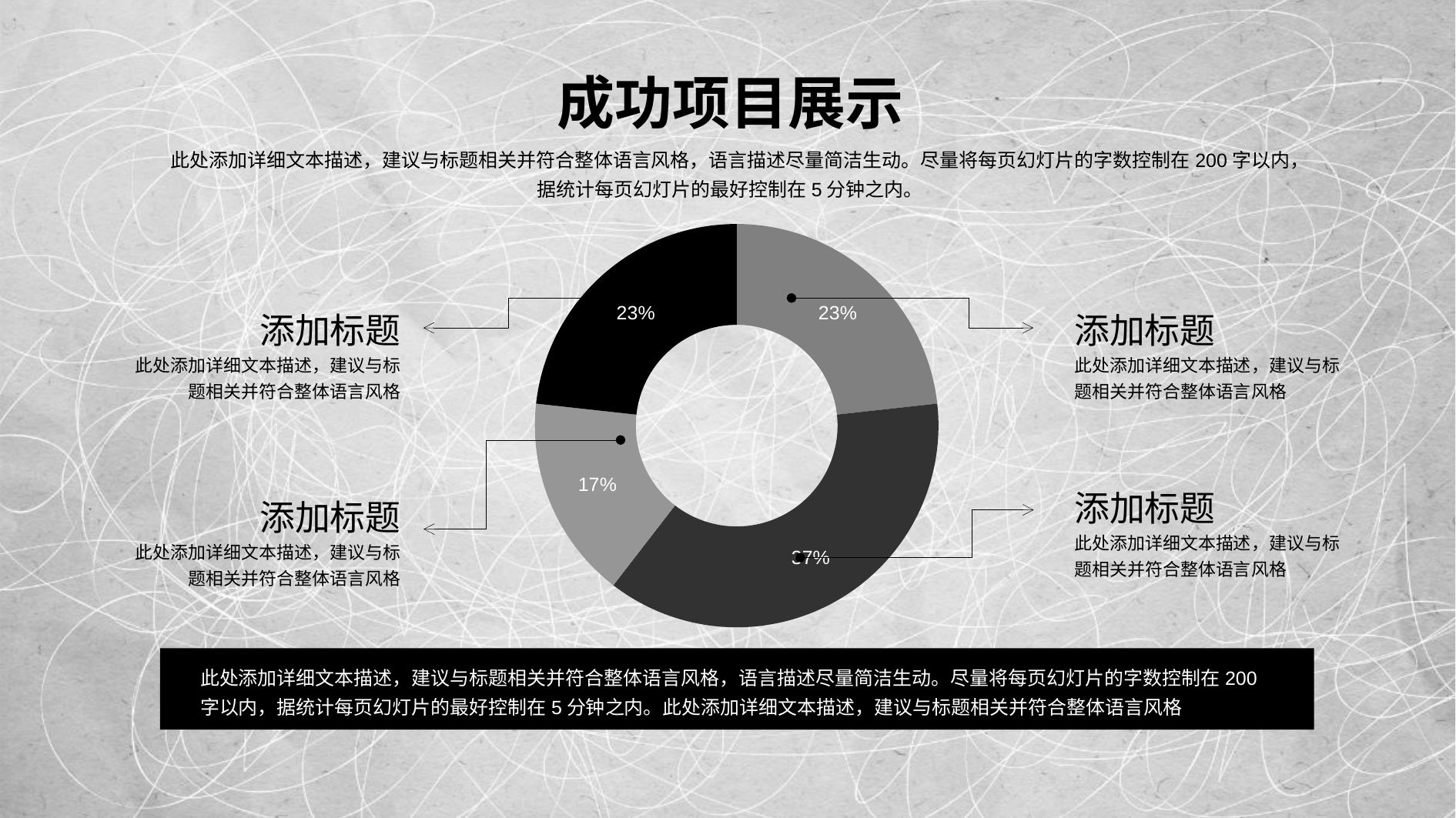

成功项目展示
此处添加详细文本描述，建议与标题相关并符合整体语言风格，语言描述尽量简洁生动。尽量将每页幻灯片的字数控制在200字以内，
据统计每页幻灯片的最好控制在5分钟之内。

### Chart

| Category | 列1 |
|---|---|
|  | 2.0 |
|  | 3.2 |
|  | 1.4 |
|  | 2.0 |
|  | None |

添加标题
此处添加详细文本描述，建议与标题相关并符合整体语言风格
添加标题
此处添加详细文本描述，建议与标题相关并符合整体语言风格

添加标题
此处添加详细文本描述，建议与标题相关并符合整体语言风格
添加标题
此处添加详细文本描述，建议与标题相关并符合整体语言风格

此处添加详细文本描述，建议与标题相关并符合整体语言风格，语言描述尽量简洁生动。尽量将每页幻灯片的字数控制在200字以内，据统计每页幻灯片的最好控制在5分钟之内。此处添加详细文本描述，建议与标题相关并符合整体语言风格